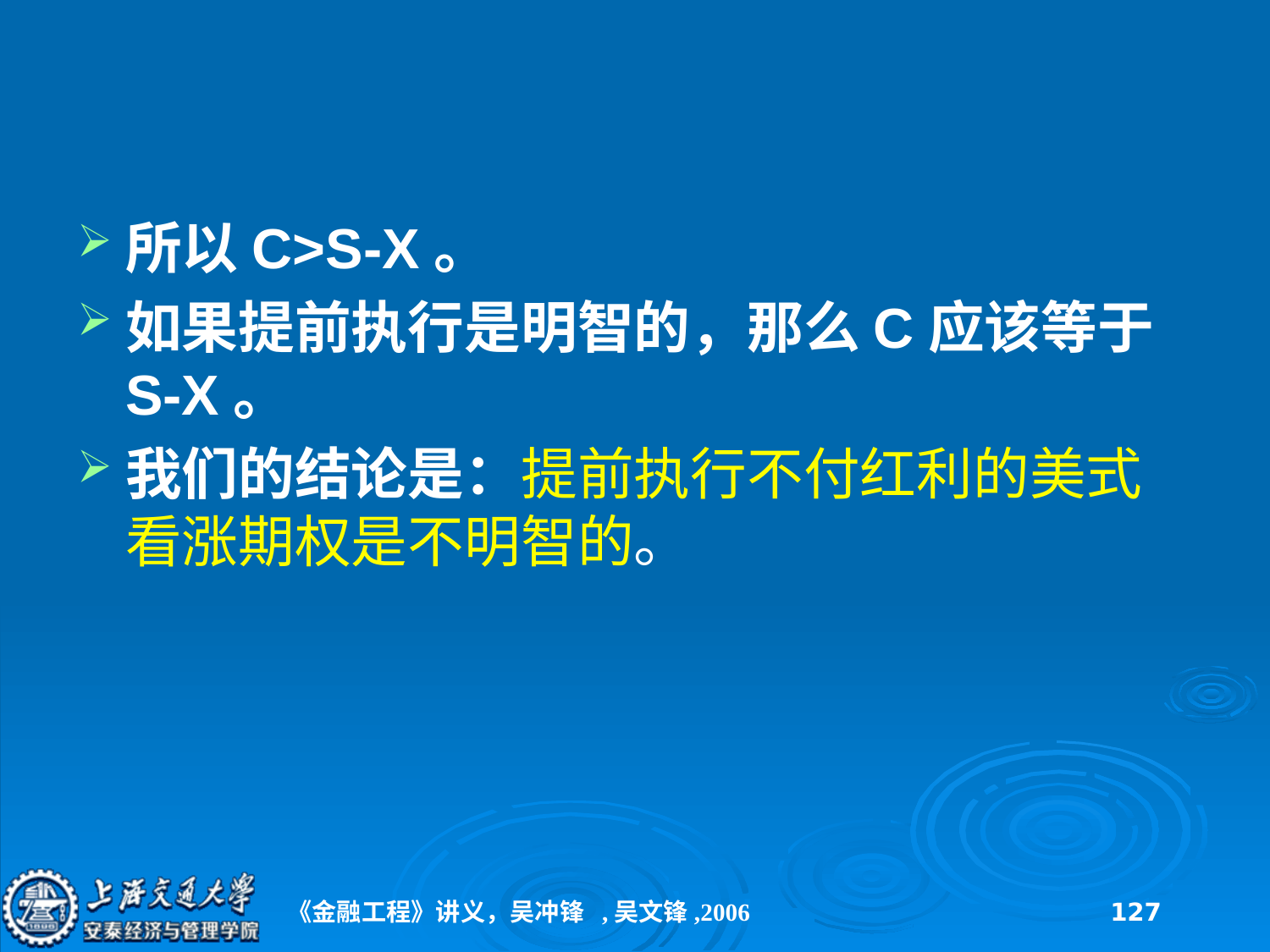

所以C>S-X。
如果提前执行是明智的，那么C应该等于S-X。
我们的结论是：提前执行不付红利的美式看涨期权是不明智的。